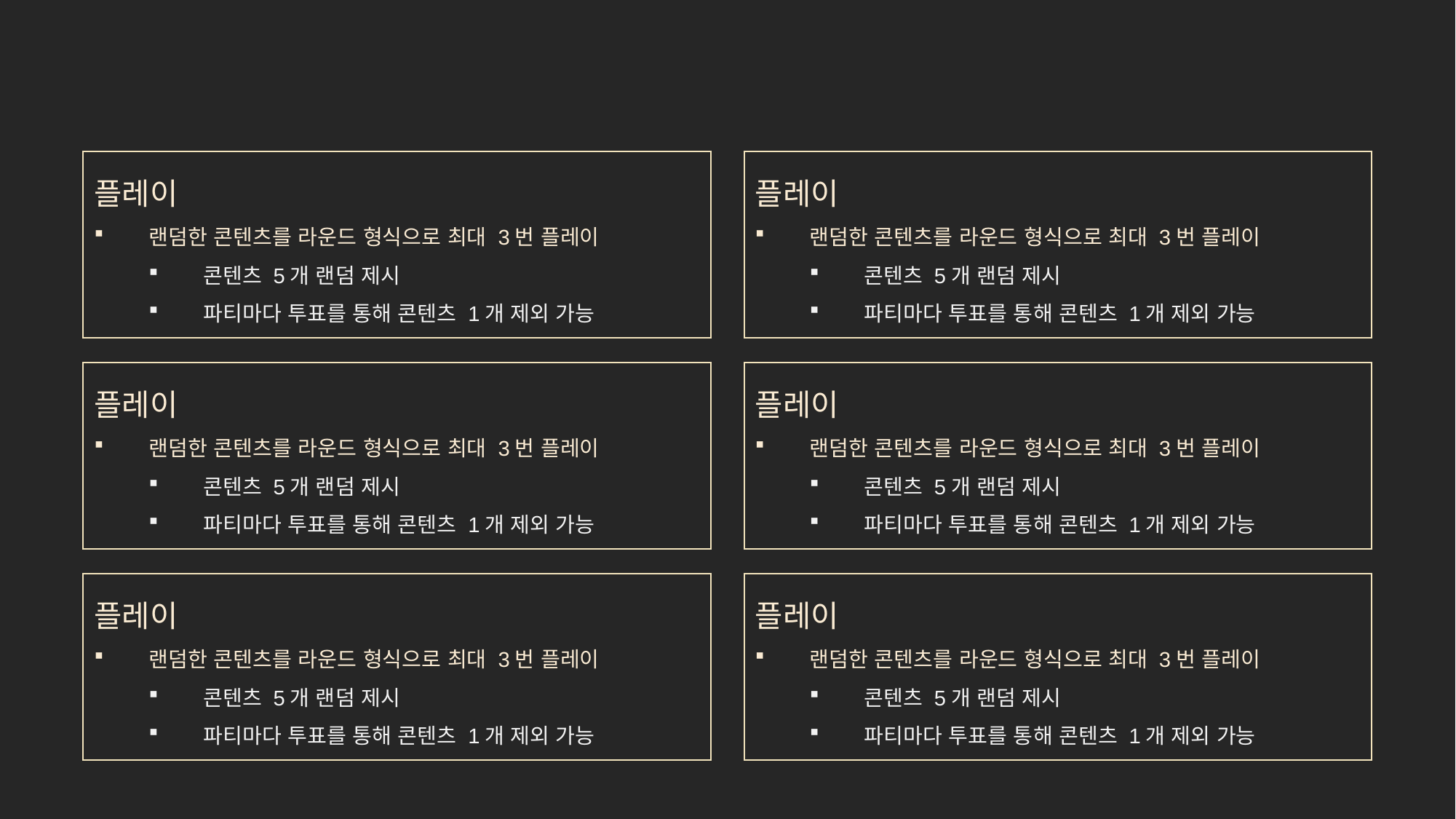

플레이
랜덤한 콘텐츠를 라운드 형식으로 최대 3번 플레이
콘텐츠 5개 랜덤 제시
파티마다 투표를 통해 콘텐츠 1개 제외 가능
플레이
랜덤한 콘텐츠를 라운드 형식으로 최대 3번 플레이
콘텐츠 5개 랜덤 제시
파티마다 투표를 통해 콘텐츠 1개 제외 가능

플레이
랜덤한 콘텐츠를 라운드 형식으로 최대 3번 플레이
콘텐츠 5개 랜덤 제시
파티마다 투표를 통해 콘텐츠 1개 제외 가능
플레이
랜덤한 콘텐츠를 라운드 형식으로 최대 3번 플레이
콘텐츠 5개 랜덤 제시
파티마다 투표를 통해 콘텐츠 1개 제외 가능

플레이
랜덤한 콘텐츠를 라운드 형식으로 최대 3번 플레이
콘텐츠 5개 랜덤 제시
파티마다 투표를 통해 콘텐츠 1개 제외 가능
플레이
랜덤한 콘텐츠를 라운드 형식으로 최대 3번 플레이
콘텐츠 5개 랜덤 제시
파티마다 투표를 통해 콘텐츠 1개 제외 가능